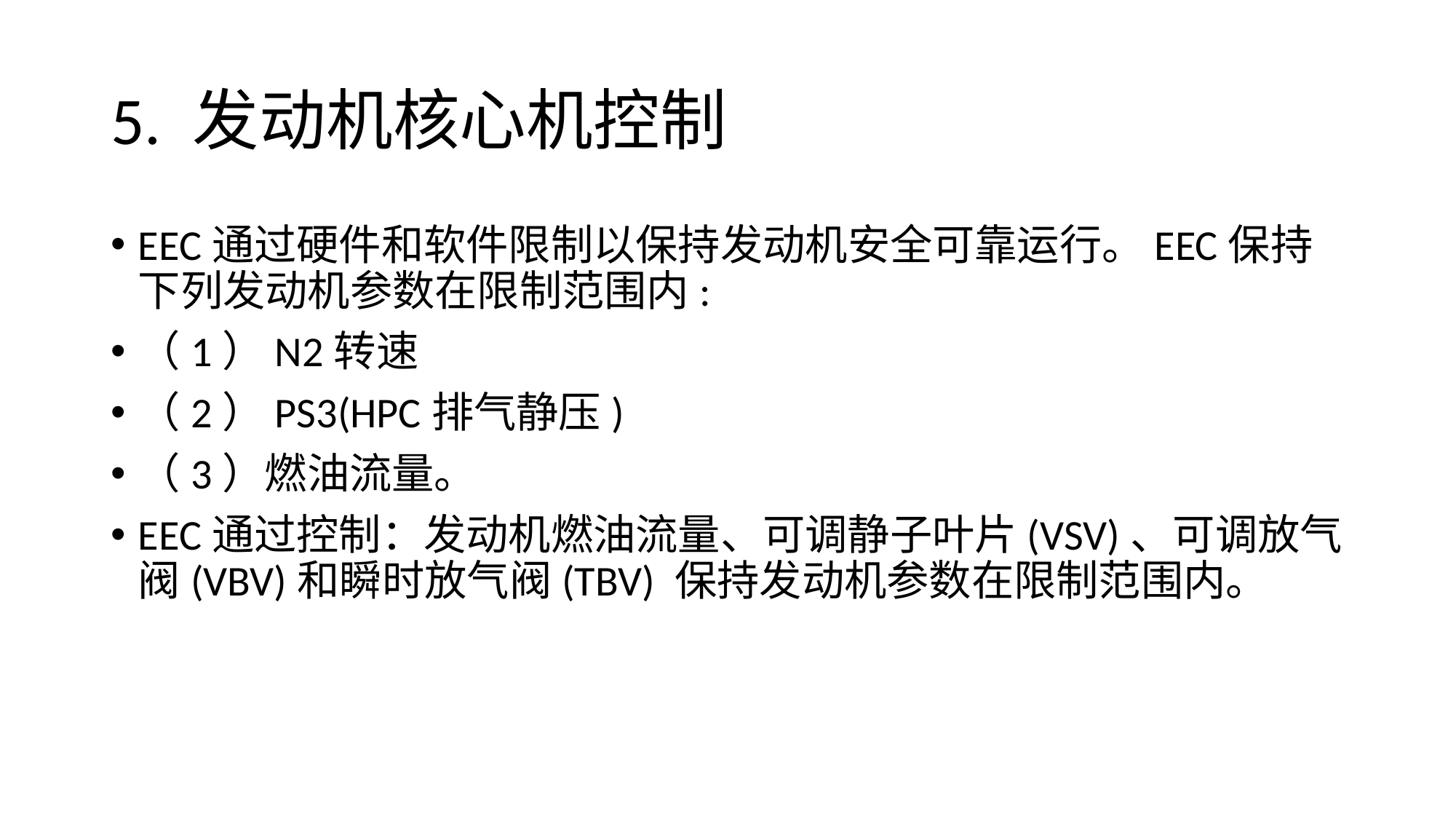

# 5. 发动机核心机控制
EEC通过硬件和软件限制以保持发动机安全可靠运行。EEC保持下列发动机参数在限制范围内:
（1）N2转速
（2）PS3(HPC排气静压)
（3）燃油流量。
EEC通过控制：发动机燃油流量、可调静子叶片(VSV)、可调放气阀(VBV)和瞬时放气阀(TBV) 保持发动机参数在限制范围内。